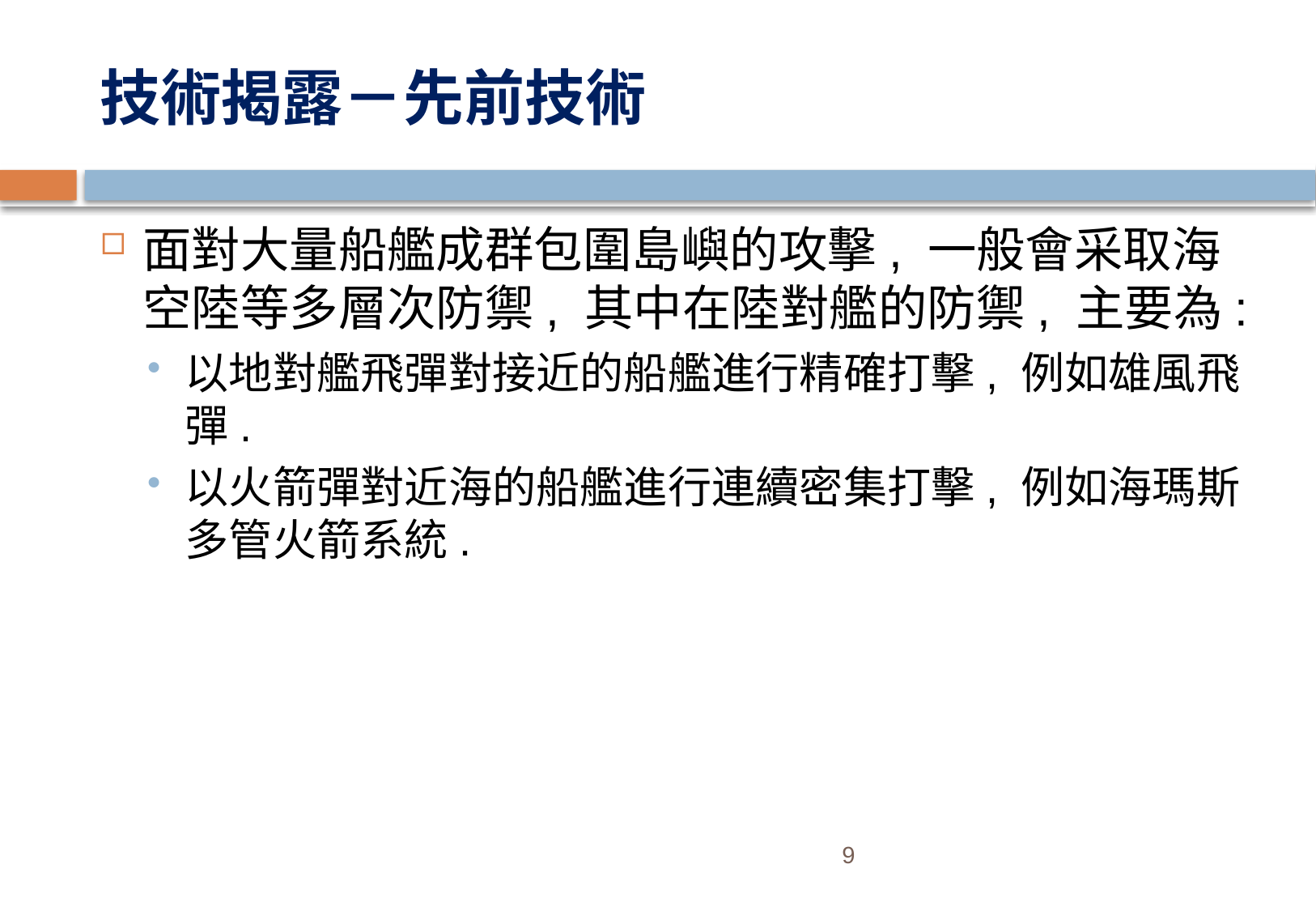

# 技術揭露－先前技術
面對大量船艦成群包圍島嶼的攻擊, 一般會采取海空陸等多層次防禦, 其中在陸對艦的防禦, 主要為:
以地對艦飛彈對接近的船艦進行精確打擊, 例如雄風飛彈.
以火箭彈對近海的船艦進行連續密集打擊, 例如海瑪斯多管火箭系統.

9